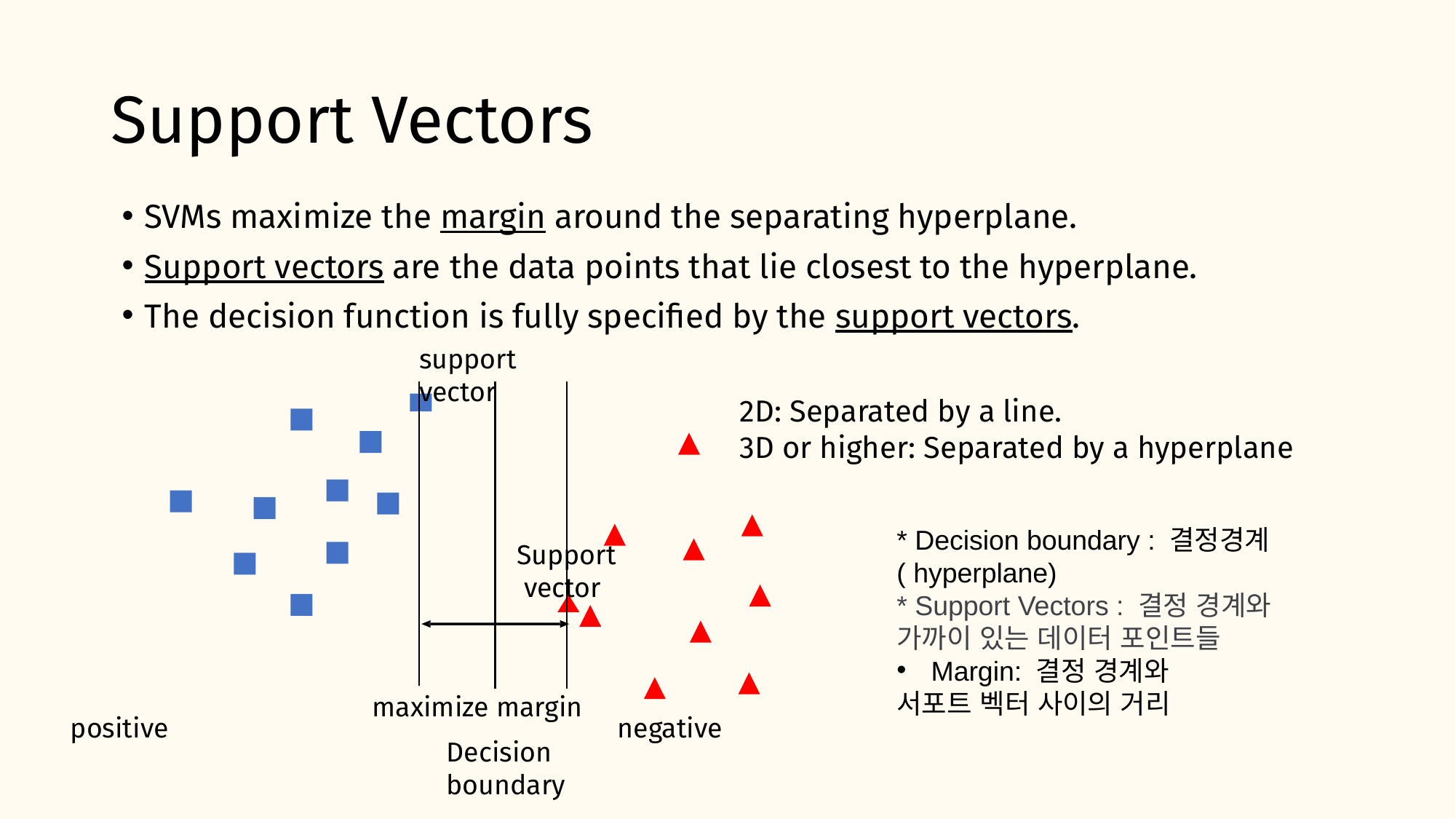

# Support Vectors
SVMs maximize the margin around the separating hyperplane.
Support vectors are the data points that lie closest to the hyperplane.
The decision function is fully specified by the support vectors.
support
vector

2D: Separated by a line.
3D or higher: Separated by a hyperplane

* Decision boundary : 결정경계 ( hyperplane)
* Support Vectors : 결정 경계와 가까이 있는 데이터 포인트들
Margin: 결정 경계와
서포트 벡터 사이의 거리

Support
 vector

maximize margin
positive
negative
Decision
boundary